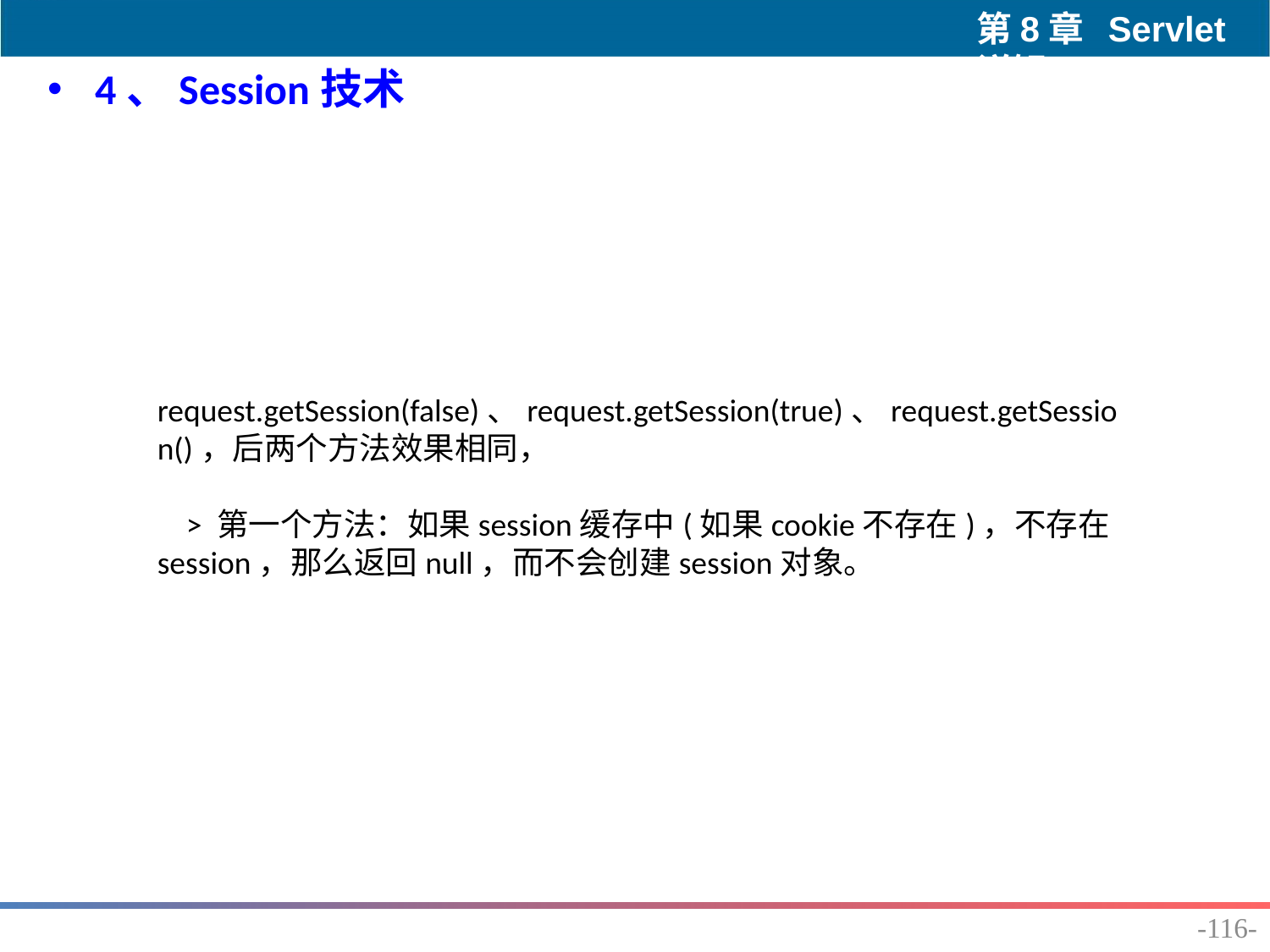

4、Session技术
 request.getSession(false)、request.getSession(true)、request.getSession()，后两个方法效果相同，

    > 第一个方法：如果session缓存中(如果cookie不存在)，不存在session，那么返回null，而不会创建session对象。
-116-